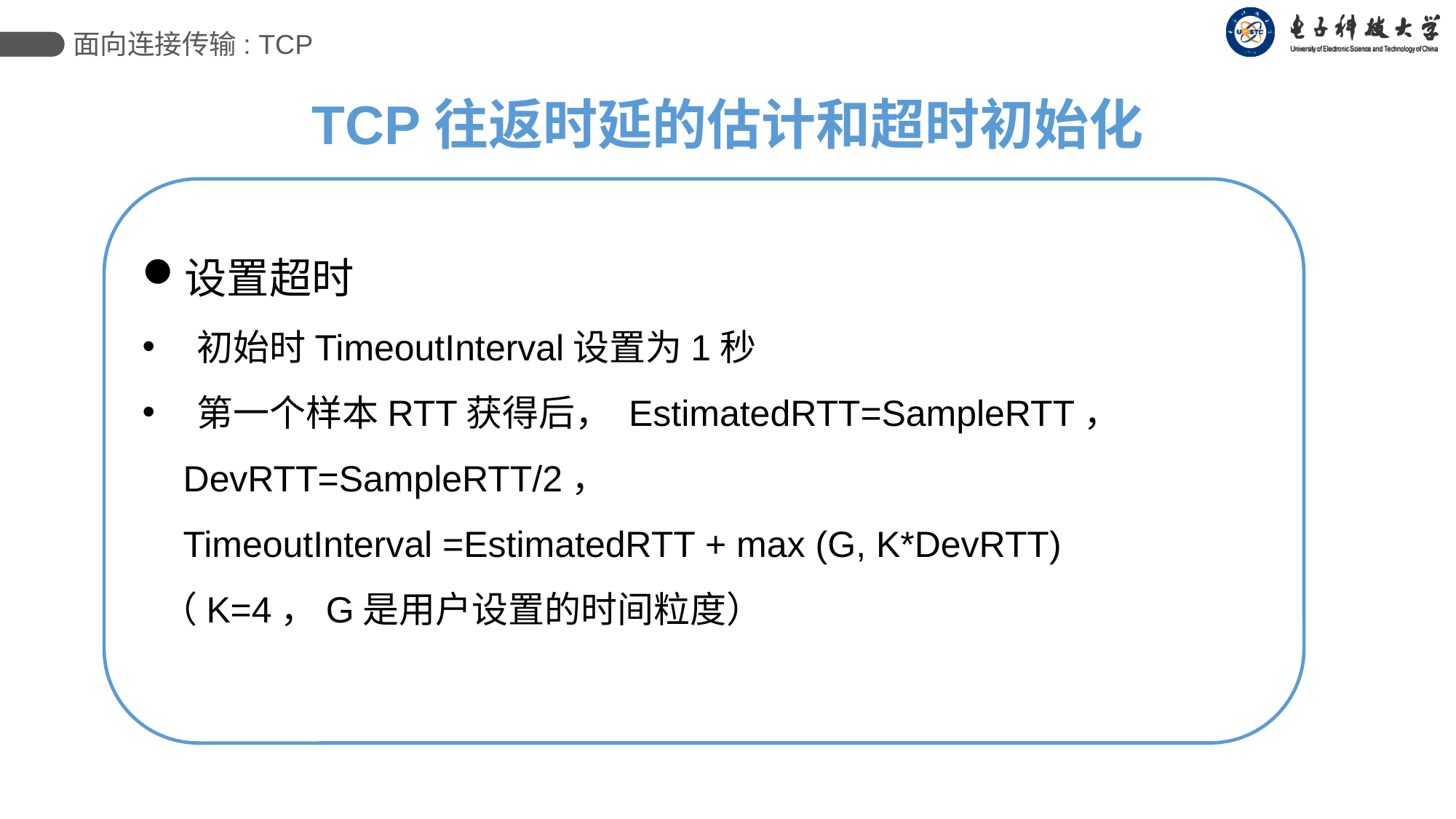

面向连接传输: TCP

TCP往返时延的估计和超时初始化
设置超时
初始时TimeoutInterval设置为1秒
第一个样本RTT获得后， EstimatedRTT=SampleRTT，
    DevRTT=SampleRTT/2，
    TimeoutInterval =EstimatedRTT + max (G, K*DevRTT)
 （K=4，G是用户设置的时间粒度）